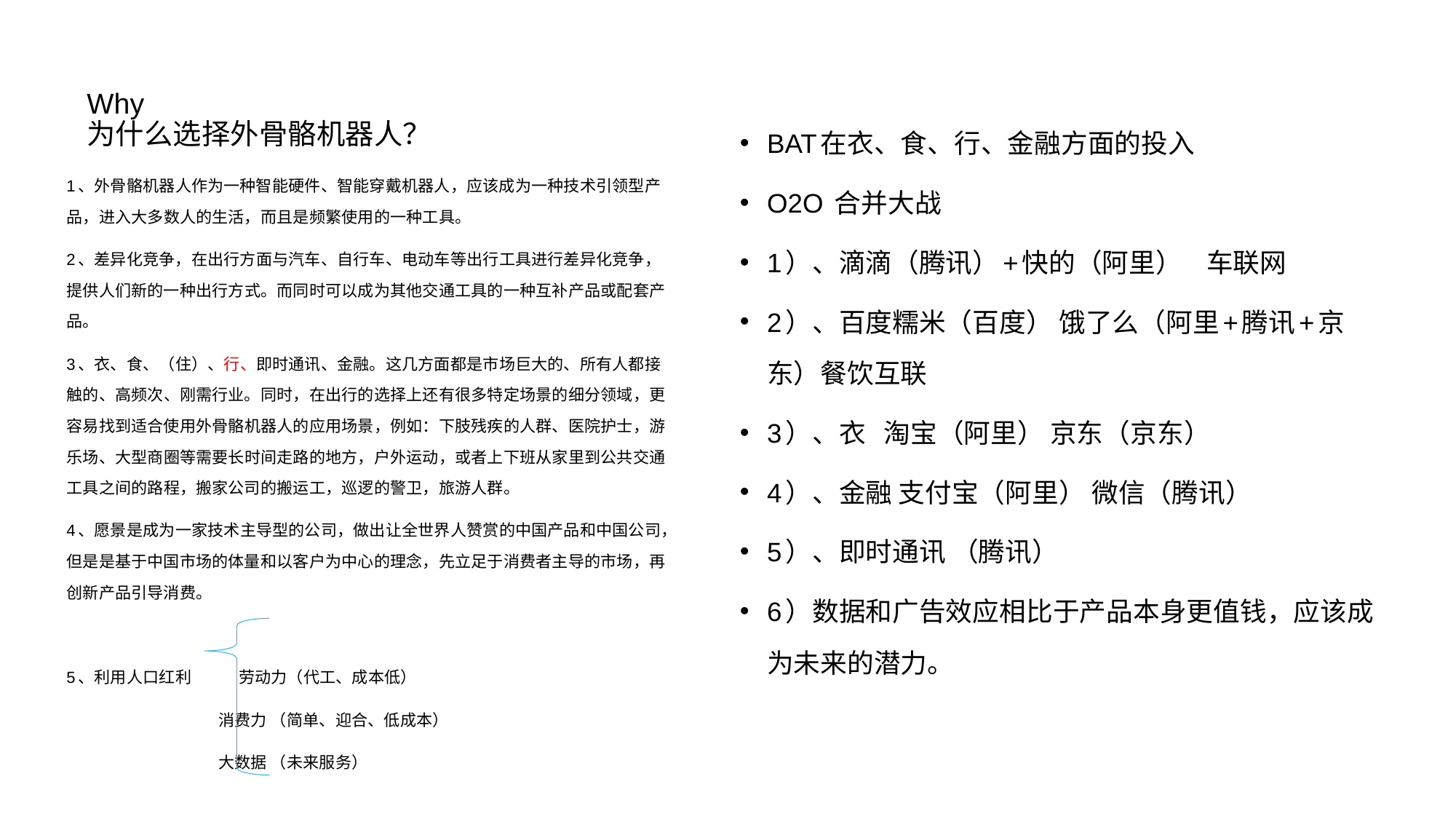

# Why 为什么选择外骨骼机器人？
BAT在衣、食、行、金融方面的投入
O2O 合并大战
1）、滴滴（腾讯）+快的（阿里）    车联网
2）、百度糯米（百度） 饿了么（阿里+腾讯+京东）餐饮互联
3）、衣   淘宝（阿里） 京东（京东）
4）、金融 支付宝（阿里） 微信（腾讯）
5）、即时通讯 （腾讯）
6）数据和广告效应相比于产品本身更值钱，应该成为未来的潜力。

1、外骨骼机器人作为一种智能硬件、智能穿戴机器人，应该成为一种技术引领型产品，进入大多数人的生活，而且是频繁使用的一种工具。
2、差异化竞争，在出行方面与汽车、自行车、电动车等出行工具进行差异化竞争，提供人们新的一种出行方式。而同时可以成为其他交通工具的一种互补产品或配套产品。
3、衣、食、（住）、行、即时通讯、金融。这几方面都是市场巨大的、所有人都接触的、高频次、刚需行业。同时，在出行的选择上还有很多特定场景的细分领域，更容易找到适合使用外骨骼机器人的应用场景，例如：下肢残疾的人群、医院护士，游乐场、大型商圈等需要长时间走路的地方，户外运动，或者上下班从家里到公共交通工具之间的路程，搬家公司的搬运工，巡逻的警卫，旅游人群。
4、愿景是成为一家技术主导型的公司，做出让全世界人赞赏的中国产品和中国公司，但是是基于中国市场的体量和以客户为中心的理念，先立足于消费者主导的市场，再创新产品引导消费。

5、利用人口红利             劳动力（代工、成本低）
                                         消费力 （简单、迎合、低成本）
                                         大数据 （未来服务）